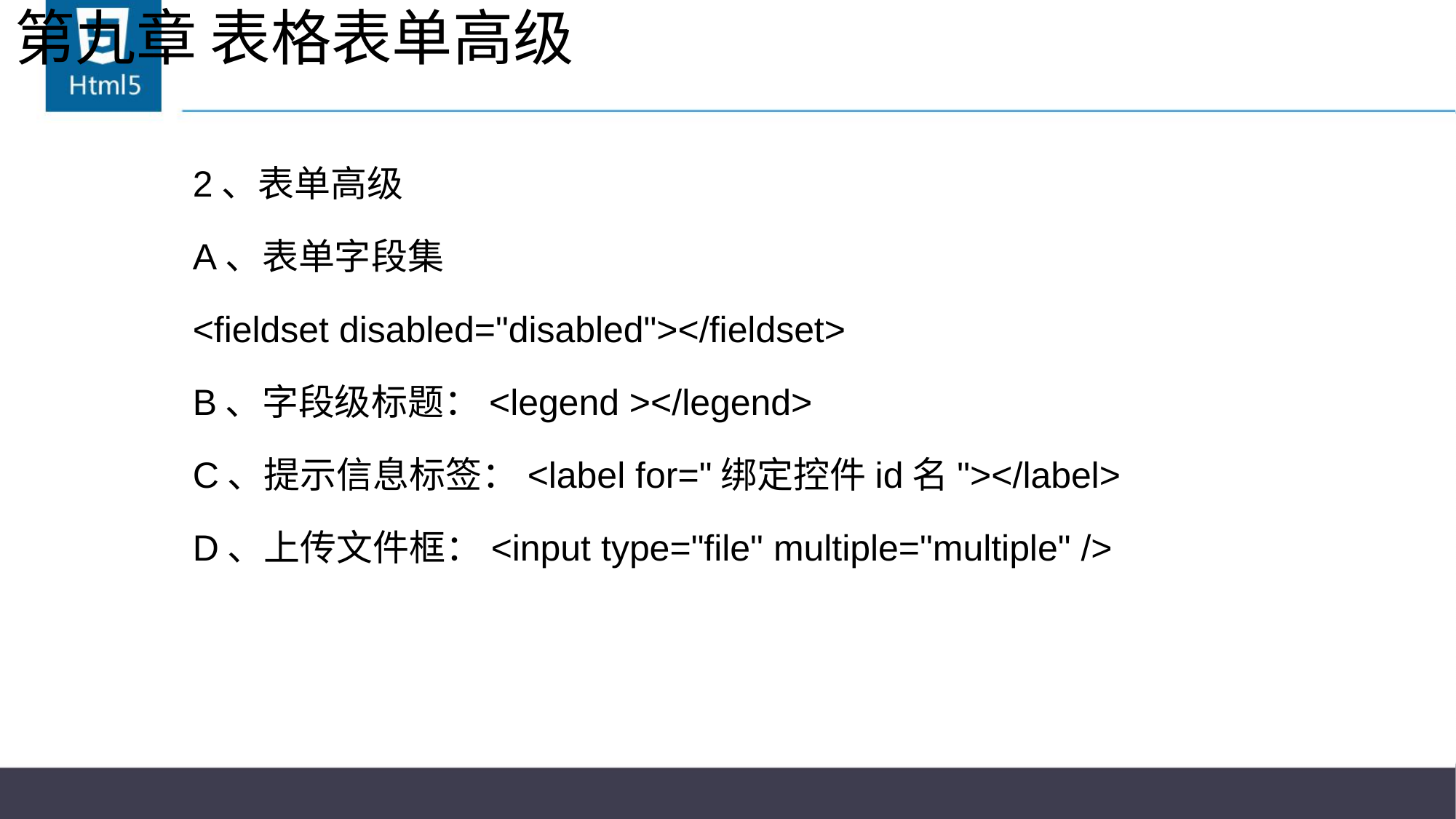

# 第九章 表格表单高级
2、表单高级
A、表单字段集
<fieldset disabled="disabled"></fieldset>
B、字段级标题：<legend ></legend>
C、提示信息标签：<label for="绑定控件id名"></label>
D、上传文件框：<input type="file" multiple="multiple" />